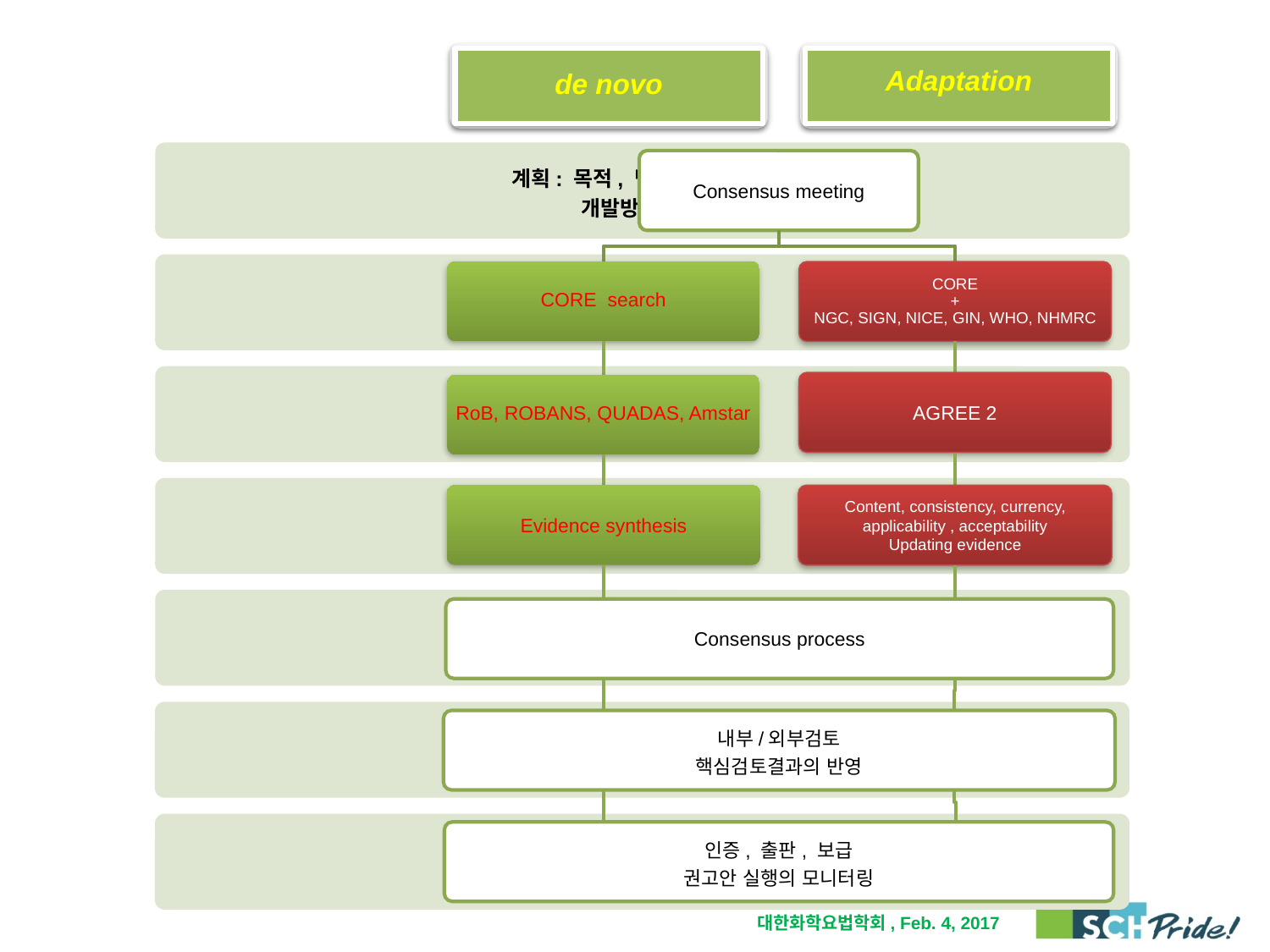

de novo

Adaptation
인증/보급
검토/지침확정
권고안 생성/집필
근거자료의 고찰
근거의 선택과 평가
근거탐색 (Database)
계획: 목적, 범위, 핵심질문
개발방법 결정
Consensus meeting
CORE  search
RoB, ROBANS, QUADAS, Amstar
Evidence synthesis
Consensus process
내부/외부검토
핵심검토결과의 반영
인증, 출판, 보급
권고안 실행의 모니터링
CORE
+
NGC, SIGN, NICE, GIN, WHO, NHMRC
AGREE 2
Content, consistency, currency,
applicability , acceptability
Updating evidence
Consensus process
내부/외부검토
핵심검토결과의 반영
인증, 출판, 보급
권고안 실행의 모니터링

Consensus process

내부/외부검토
핵심검토결과의 반영

인증, 출판, 보급
권고안 실행의 모니터링